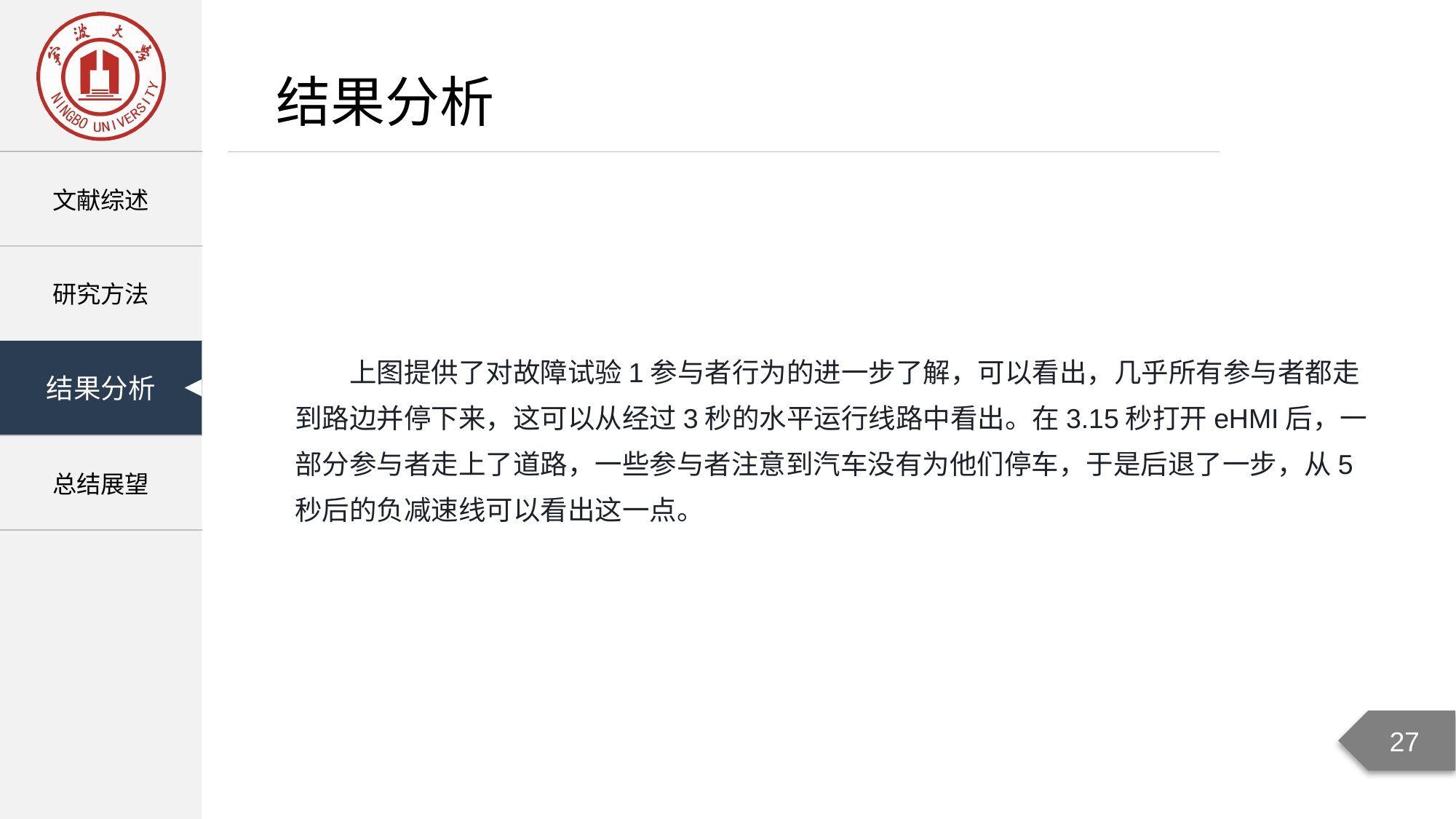

结果分析
上图提供了对故障试验1参与者行为的进一步了解，可以看出，几乎所有参与者都走到路边并停下来，这可以从经过3秒的水平运行线路中看出。在3.15秒打开eHMI后，一部分参与者走上了道路，一些参与者注意到汽车没有为他们停车，于是后退了一步，从5秒后的负减速线可以看出这一点。